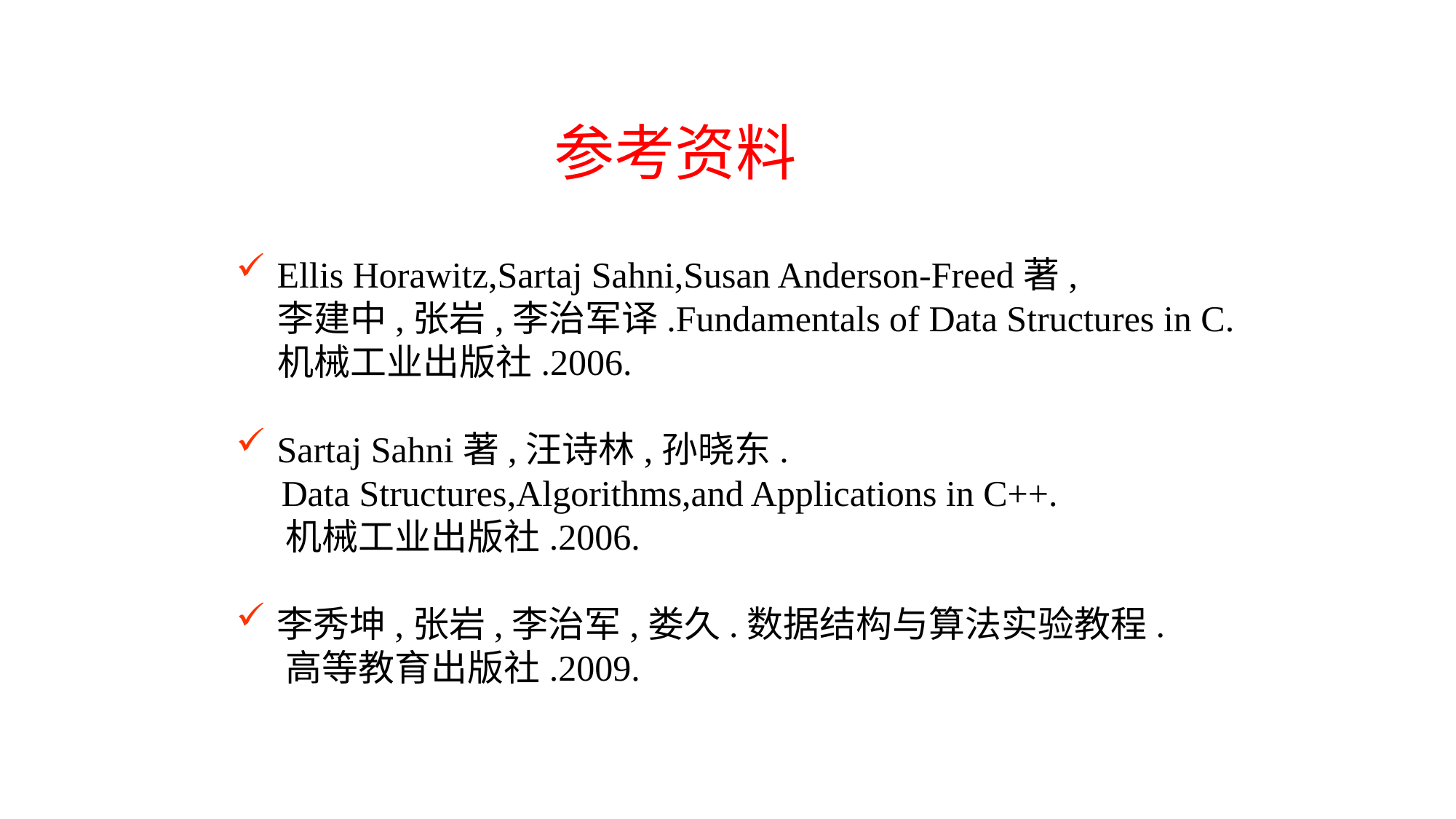

参考资料
Ellis Horawitz,Sartaj Sahni,Susan Anderson-Freed著,
    李建中,张岩,李治军译.Fundamentals of Data Structures in C.
    机械工业出版社.2006.

Sartaj Sahni著,汪诗林,孙晓东.
     Data Structures,Algorithms,and Applications in C++.
     机械工业出版社.2006.

李秀坤,张岩,李治军,娄久.数据结构与算法实验教程.
     高等教育出版社.2009.